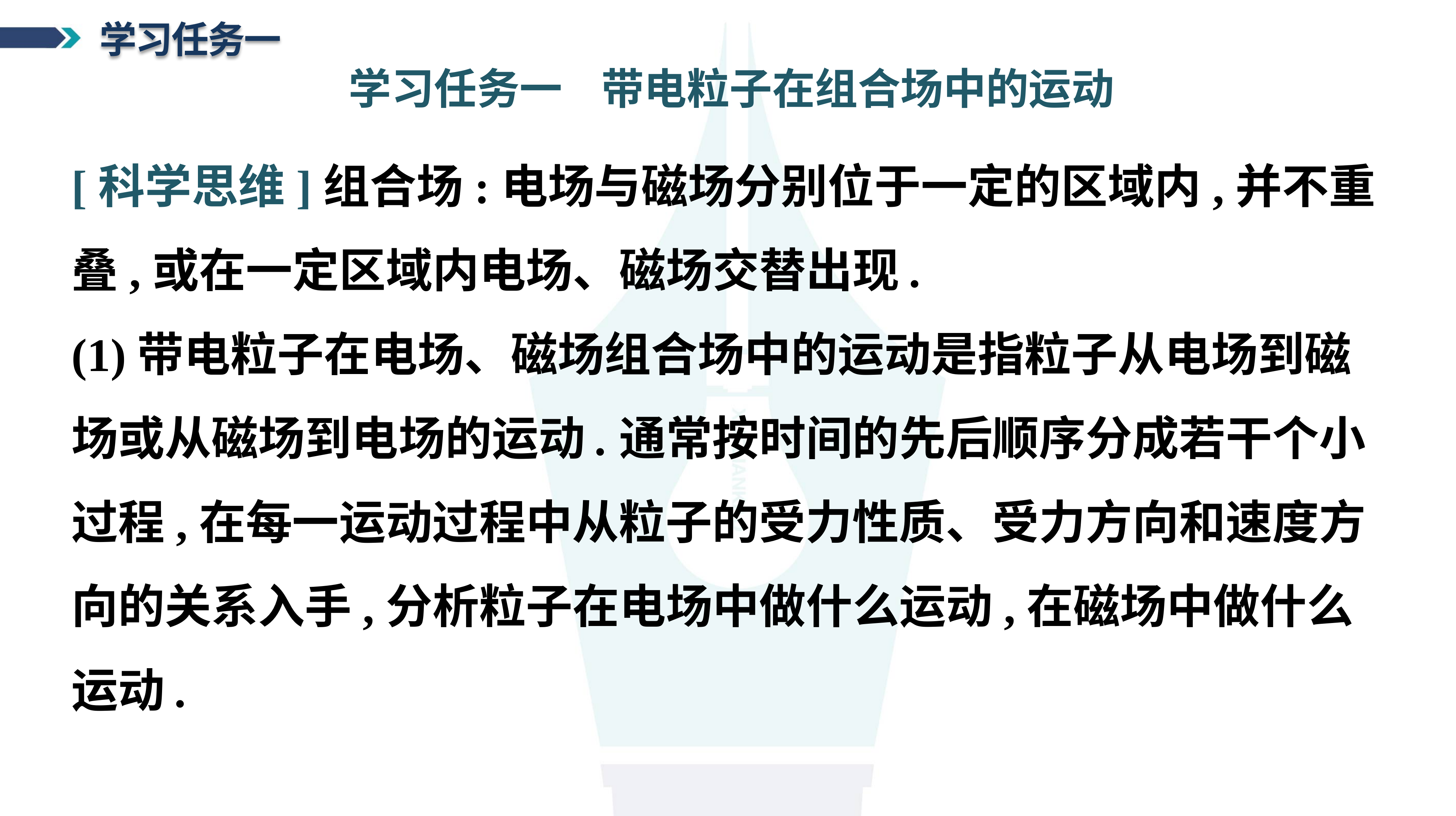

学习任务一
学习任务一    带电粒子在组合场中的运动
[科学思维]组合场:电场与磁场分别位于一定的区域内,并不重叠,或在一定区域内电场、磁场交替出现.
(1)带电粒子在电场、磁场组合场中的运动是指粒子从电场到磁场或从磁场到电场的运动.通常按时间的先后顺序分成若干个小过程,在每一运动过程中从粒子的受力性质、受力方向和速度方向的关系入手,分析粒子在电场中做什么运动,在磁场中做什么运动.